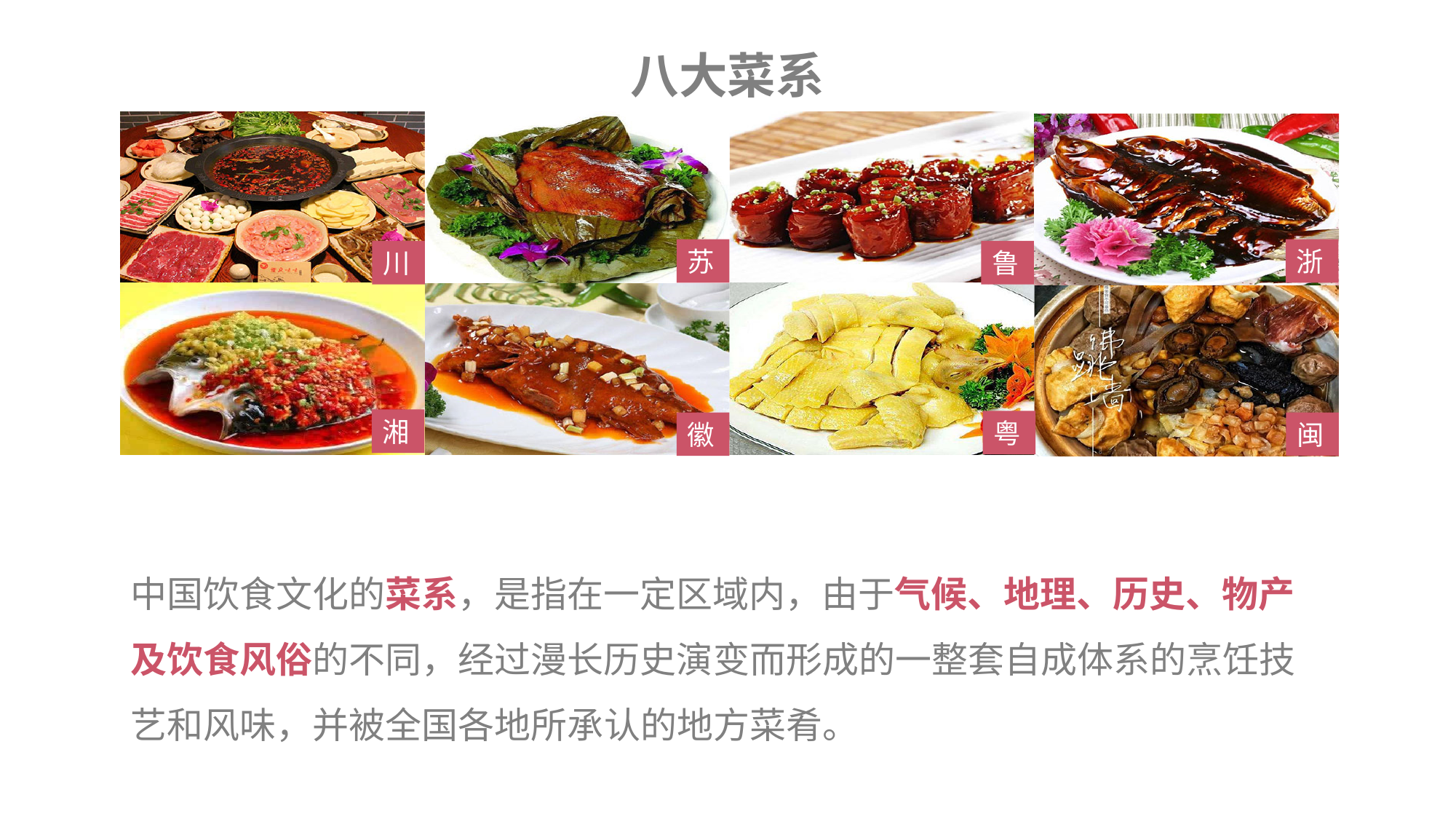

八大菜系

苏
浙
川
鲁

湘
粤
徽
闽
中国饮食文化的菜系，是指在一定区域内，由于气候、地理、历史、物产及饮食风俗的不同，经过漫长历史演变而形成的一整套自成体系的烹饪技艺和风味，并被全国各地所承认的地方菜肴。